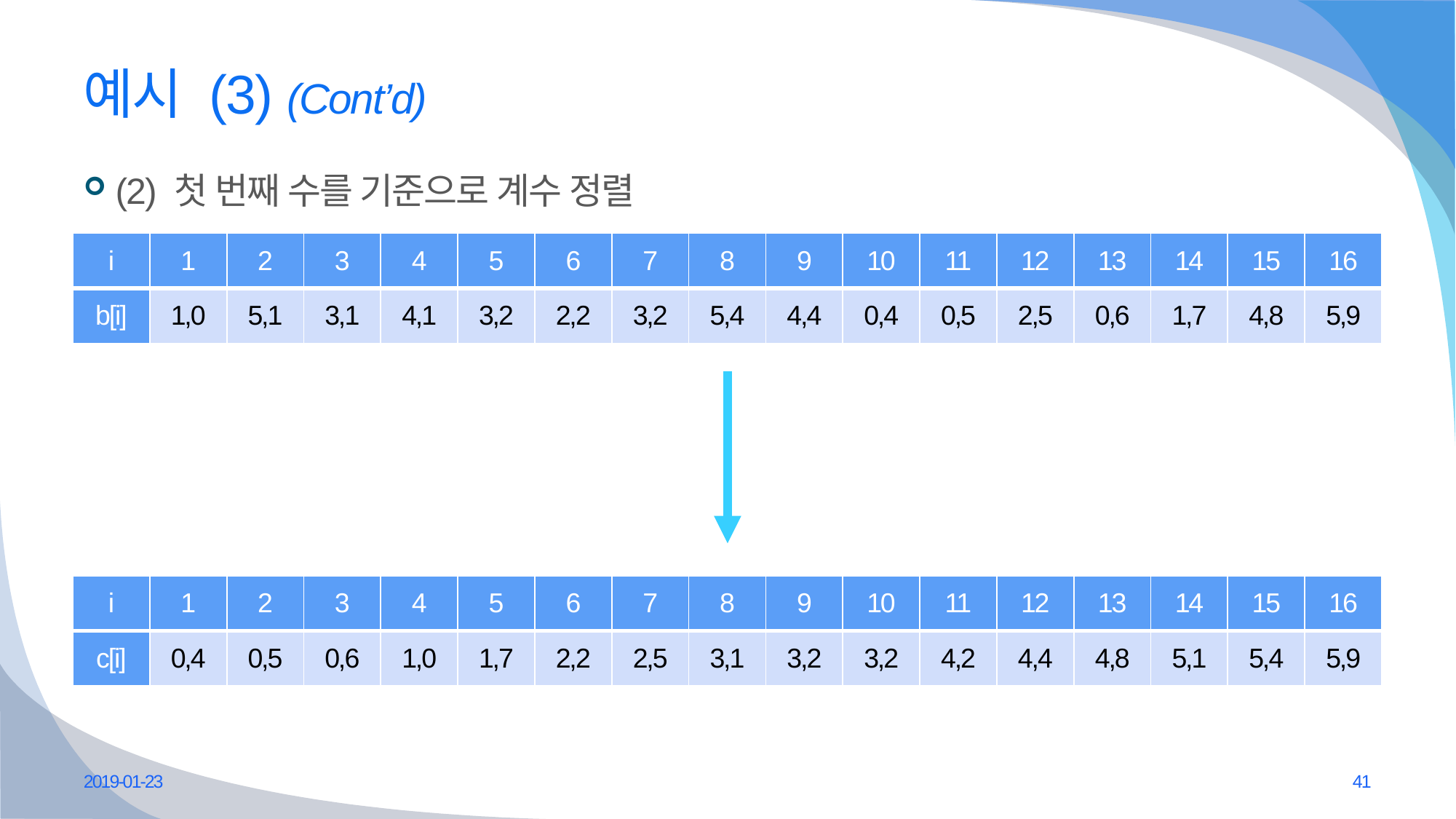

# 예시 (3) (Cont’d)
(2) 첫 번째 수를 기준으로 계수 정렬
| i | 1 | 2 | 3 | 4 | 5 | 6 | 7 | 8 | 9 | 10 | 11 | 12 | 13 | 14 | 15 | 16 |
| --- | --- | --- | --- | --- | --- | --- | --- | --- | --- | --- | --- | --- | --- | --- | --- | --- |
| b[i] | 1,0 | 5,1 | 3,1 | 4,1 | 3,2 | 2,2 | 3,2 | 5,4 | 4,4 | 0,4 | 0,5 | 2,5 | 0,6 | 1,7 | 4,8 | 5,9 |
| i | 1 | 2 | 3 | 4 | 5 | 6 | 7 | 8 | 9 | 10 | 11 | 12 | 13 | 14 | 15 | 16 |
| --- | --- | --- | --- | --- | --- | --- | --- | --- | --- | --- | --- | --- | --- | --- | --- | --- |
| c[i] | 0,4 | 0,5 | 0,6 | 1,0 | 1,7 | 2,2 | 2,5 | 3,1 | 3,2 | 3,2 | 4,2 | 4,4 | 4,8 | 5,1 | 5,4 | 5,9 |
2019-01-23
41